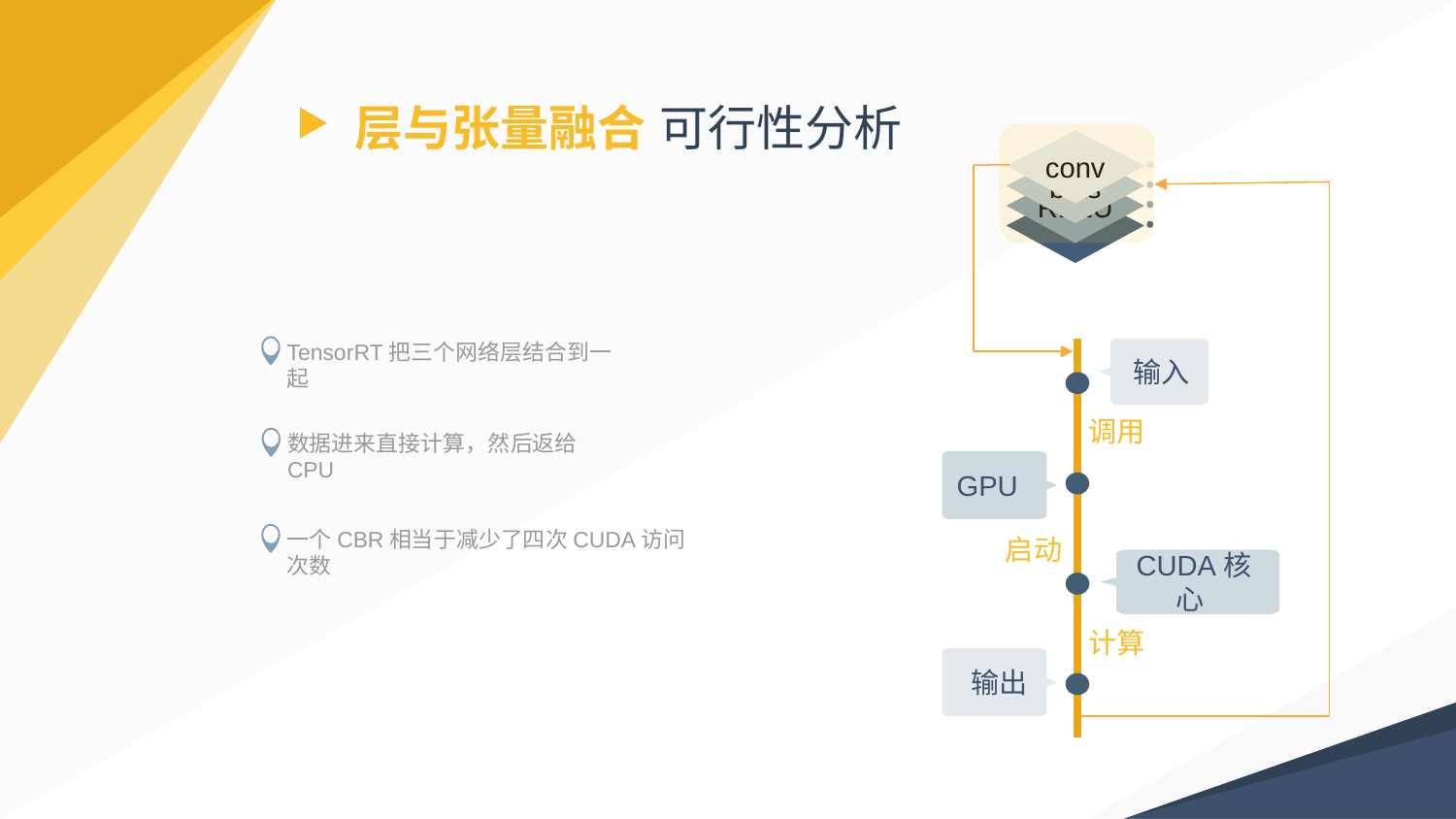

# 层与张量融合 可行性分析

conv

bias

RELU

TensorRT把三个网络层结合到一起

 CUDA核心
 输入

GPU
输出
调用
数据进来直接计算，然后返给CPU

一个CBR相当于减少了四次CUDA访问次数

启动
计算
21